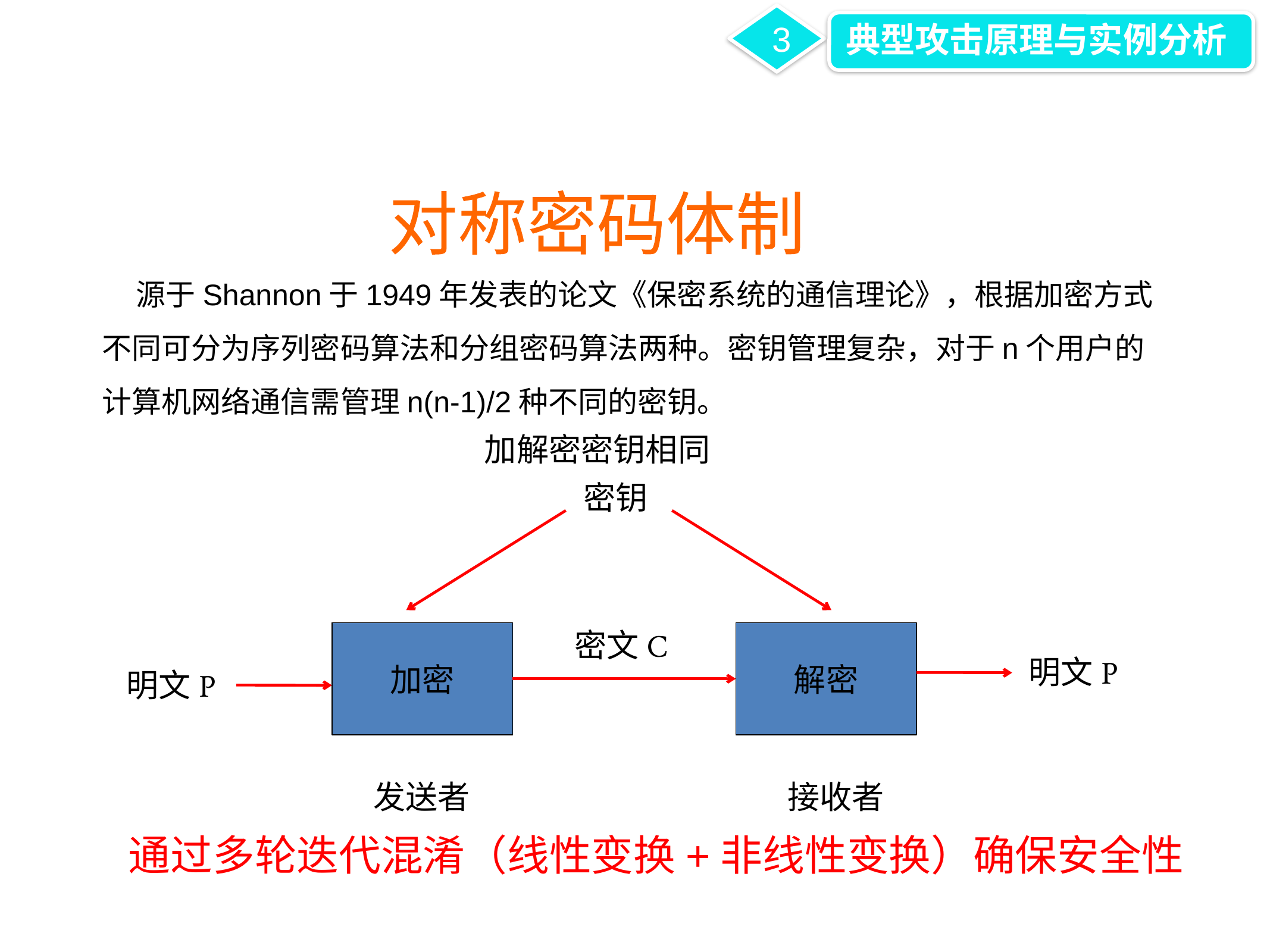

3

典型攻击原理与实例分析
对称密码体制
    源于Shannon于1949年发表的论文《保密系统的通信理论》，根据加密方式不同可分为序列密码算法和分组密码算法两种。密钥管理复杂，对于n个用户的计算机网络通信需管理n(n-1)/2种不同的密钥。
加解密密钥相同
 密钥
密文C
加密
解密
明文P
明文P
发送者
接收者
通过多轮迭代混淆（线性变换+非线性变换）确保安全性